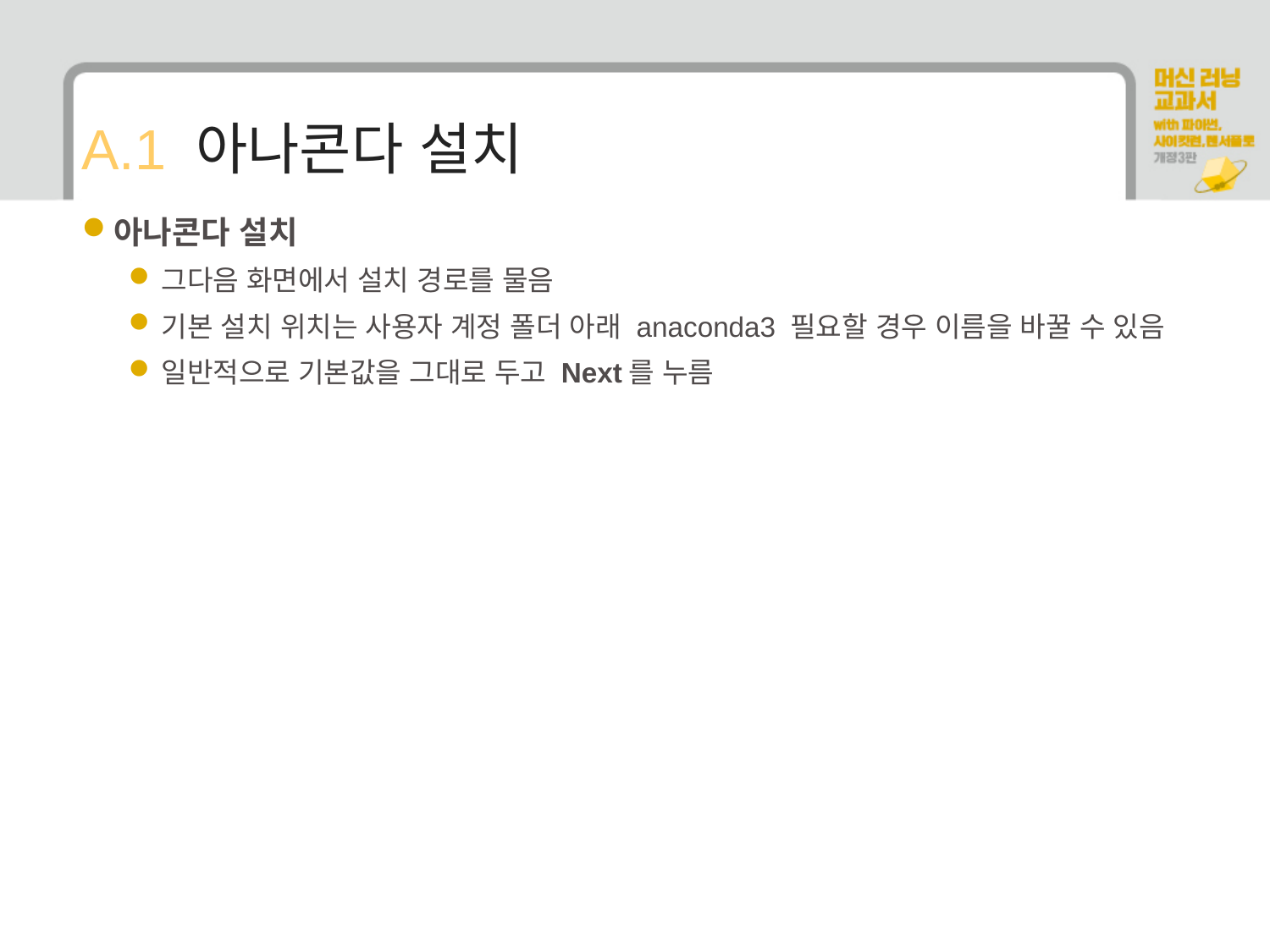

# A.1 아나콘다 설치
아나콘다 설치
그다음 화면에서 설치 경로를 물음
기본 설치 위치는 사용자 계정 폴더 아래 anaconda3 필요할 경우 이름을 바꿀 수 있음
일반적으로 기본값을 그대로 두고 Next를 누름